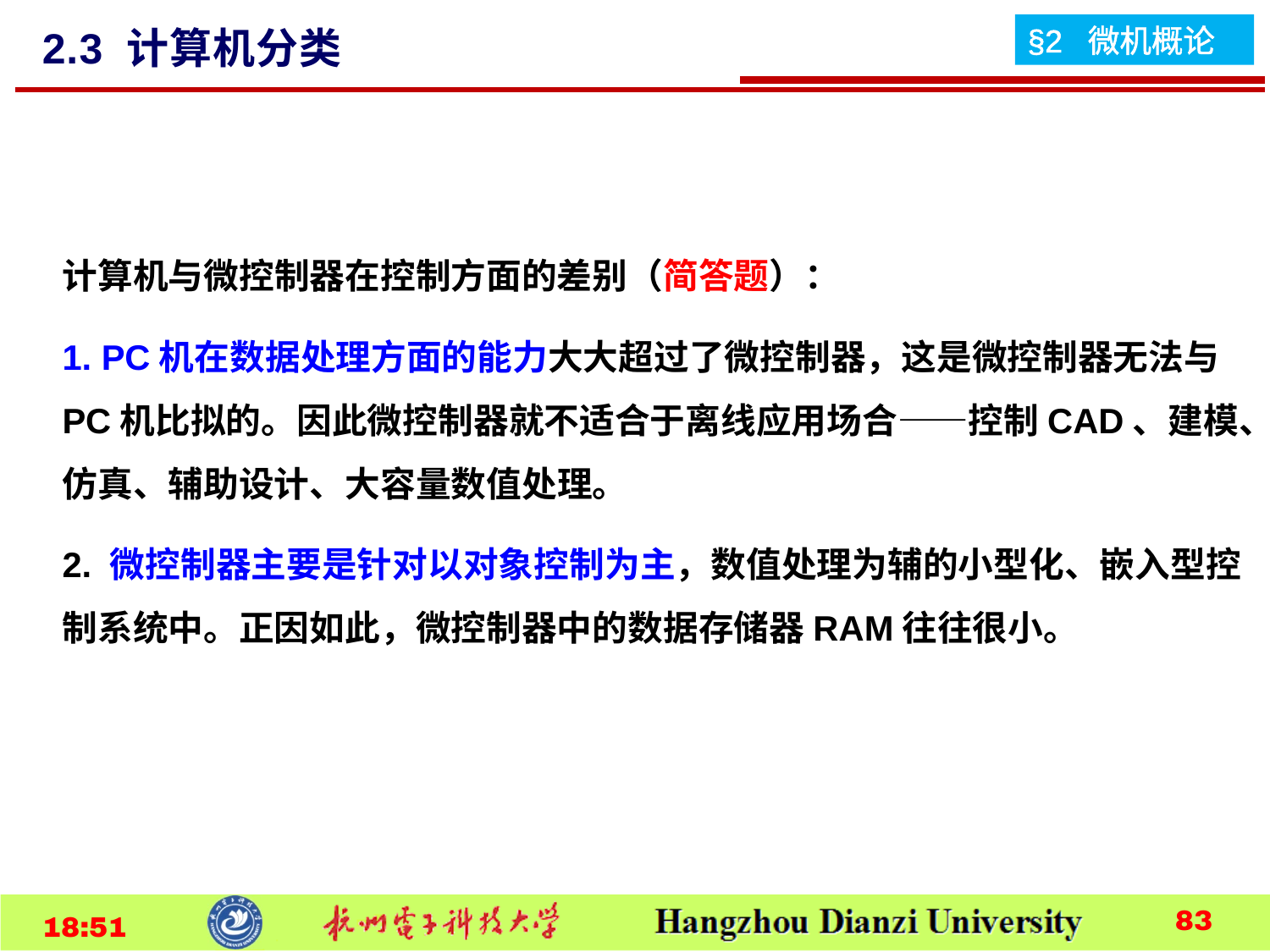

2.3 计算机分类

计算机与微控制器在控制方面的差别（简答题）：
1. PC机在数据处理方面的能力大大超过了微控制器，这是微控制器无法与PC机比拟的。因此微控制器就不适合于离线应用场合——控制CAD、建模、仿真、辅助设计、大容量数值处理。
2. 微控制器主要是针对以对象控制为主，数值处理为辅的小型化、嵌入型控制系统中。正因如此，微控制器中的数据存储器RAM往往很小。